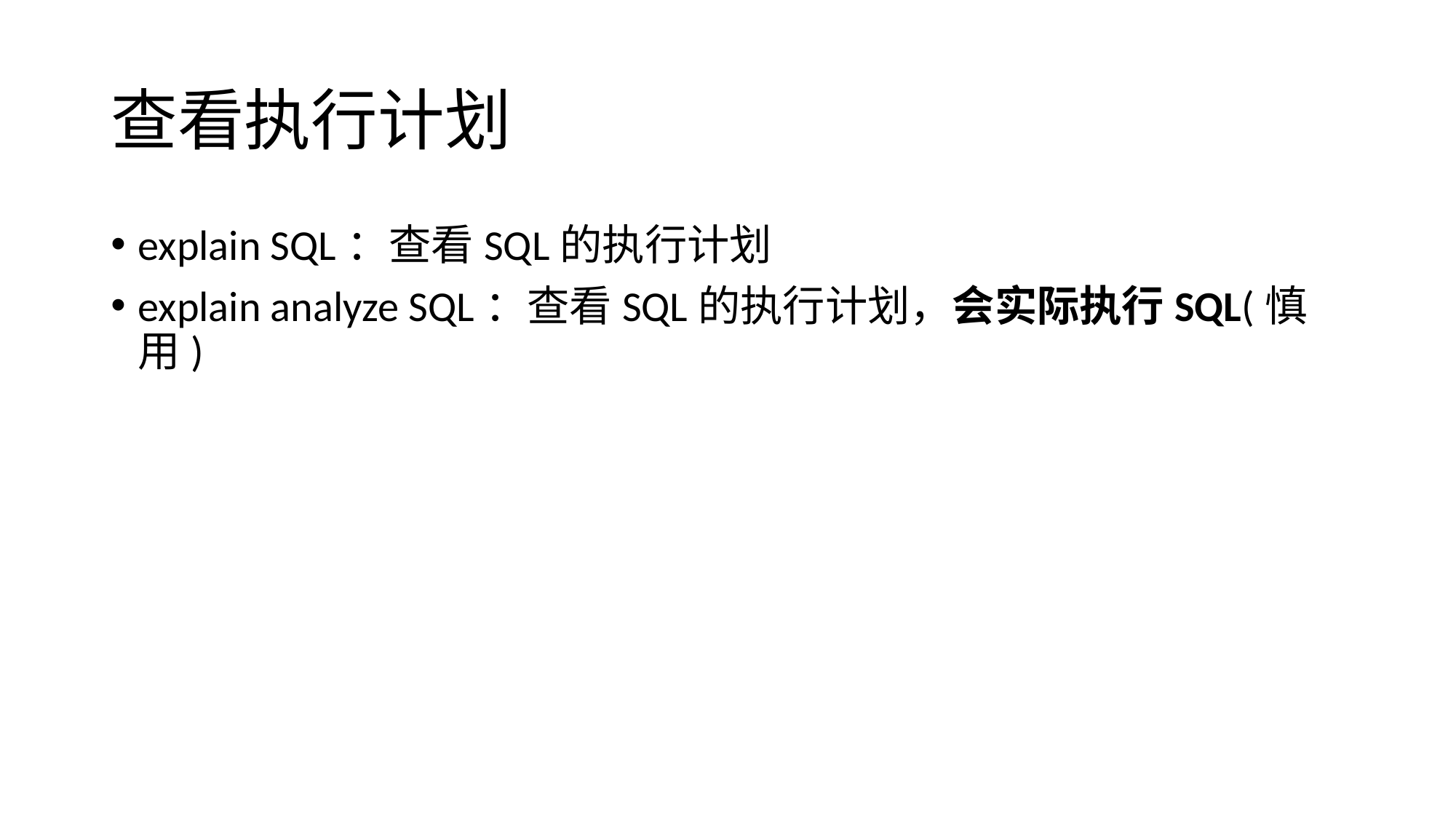

# 查看执行计划
explain SQL：查看SQL的执行计划
explain analyze SQL：查看SQL的执行计划，会实际执行SQL(慎用)